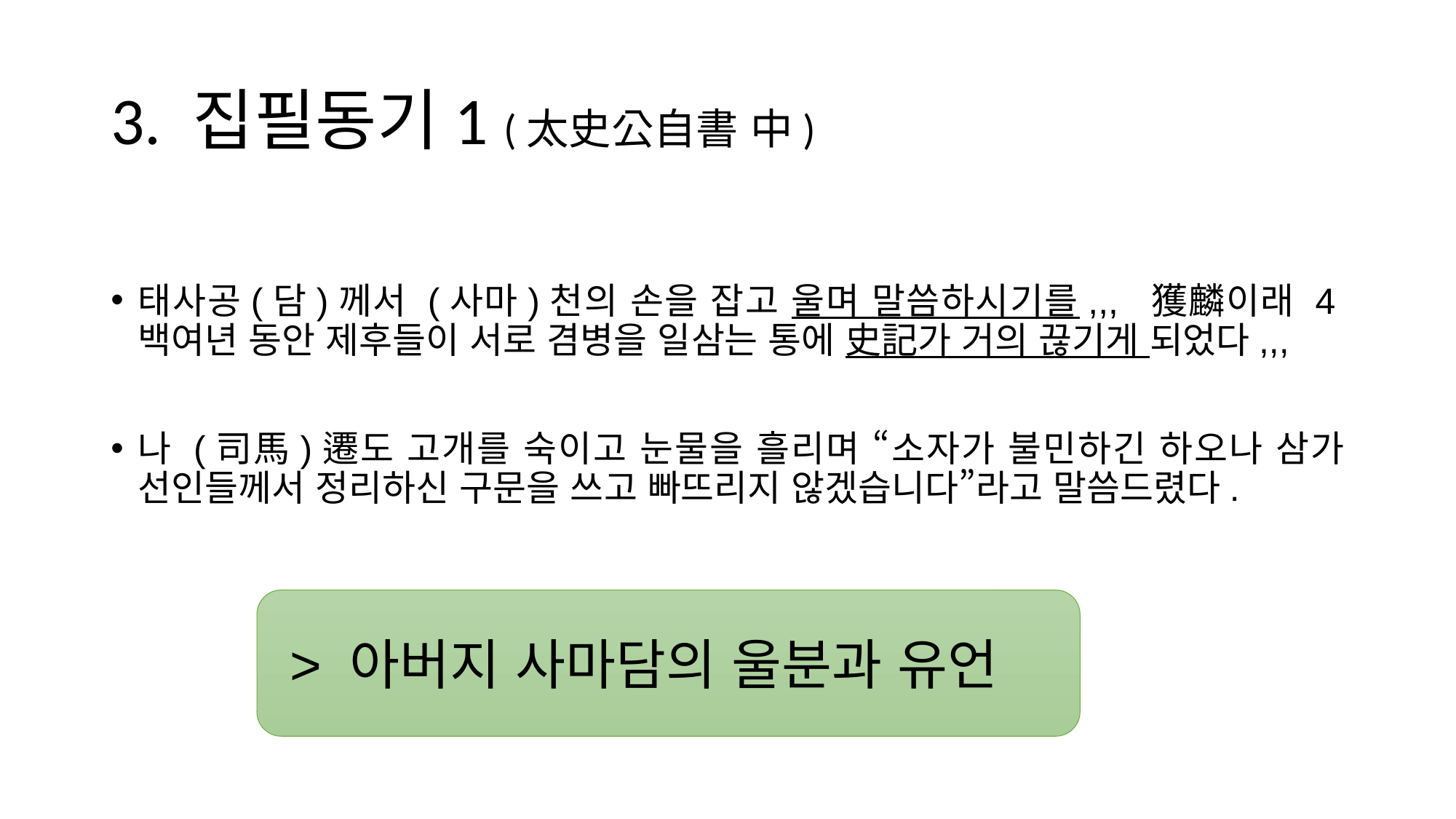

# 3. 집필동기1 (太史公自書 中)

태사공(담)께서 (사마)천의 손을 잡고 울며 말씀하시기를,,,  獲麟이래 4백여년 동안 제후들이 서로 겸병을 일삼는 통에 史記가 거의 끊기게 되었다,,,

나 (司馬)遷도 고개를 숙이고 눈물을 흘리며 “소자가 불민하긴 하오나 삼가 선인들께서 정리하신 구문을 쓰고 빠뜨리지 않겠습니다”라고 말씀드렸다.
 > 아버지 사마담의 울분과 유언